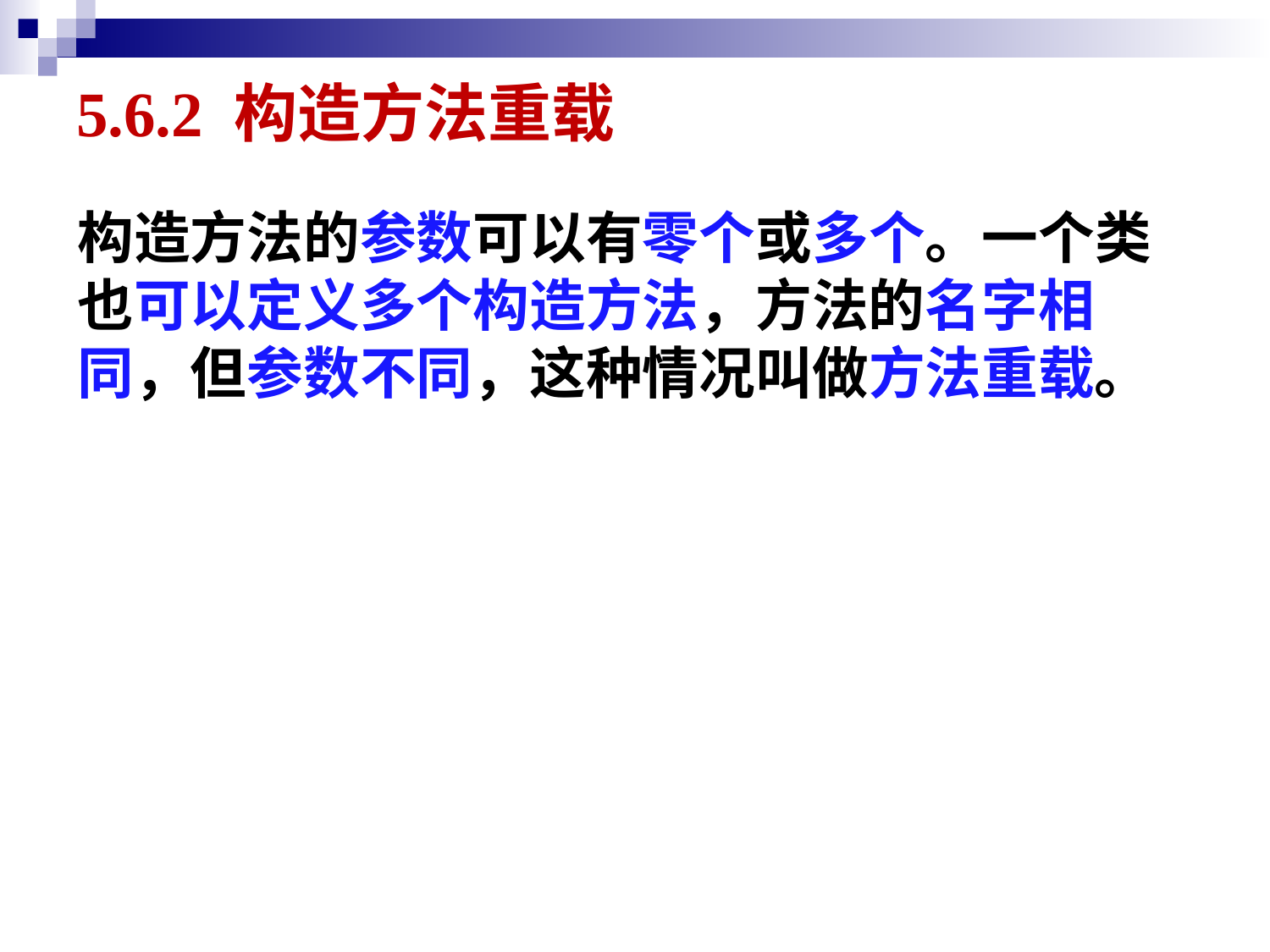

# 5.6.2 构造方法重载
构造方法的参数可以有零个或多个。一个类也可以定义多个构造方法，方法的名字相同，但参数不同，这种情况叫做方法重载。